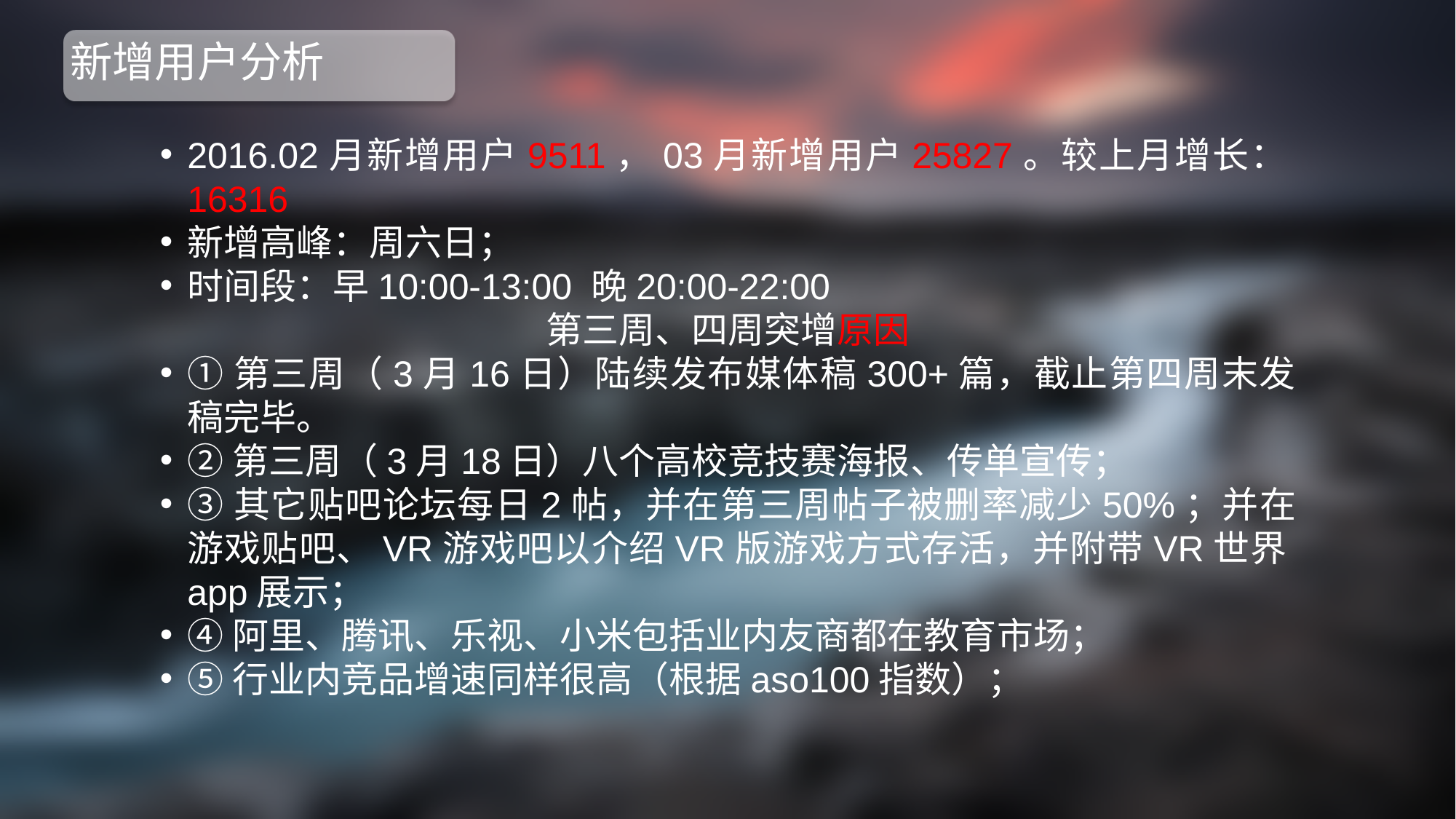

# 新增用户分析
2016.02月新增用户9511，03月新增用户25827。较上月增长：16316
新增高峰：周六日；
时间段：早10:00-13:00 晚20:00-22:00
第三周、四周突增原因
①第三周（3月16日）陆续发布媒体稿300+篇，截止第四周末发稿完毕。
②第三周（3月18日）八个高校竞技赛海报、传单宣传；
③其它贴吧论坛每日2帖，并在第三周帖子被删率减少50%；并在游戏贴吧、VR游戏吧以介绍VR版游戏方式存活，并附带VR世界app展示；
④阿里、腾讯、乐视、小米包括业内友商都在教育市场；
⑤行业内竞品增速同样很高（根据aso100指数）；